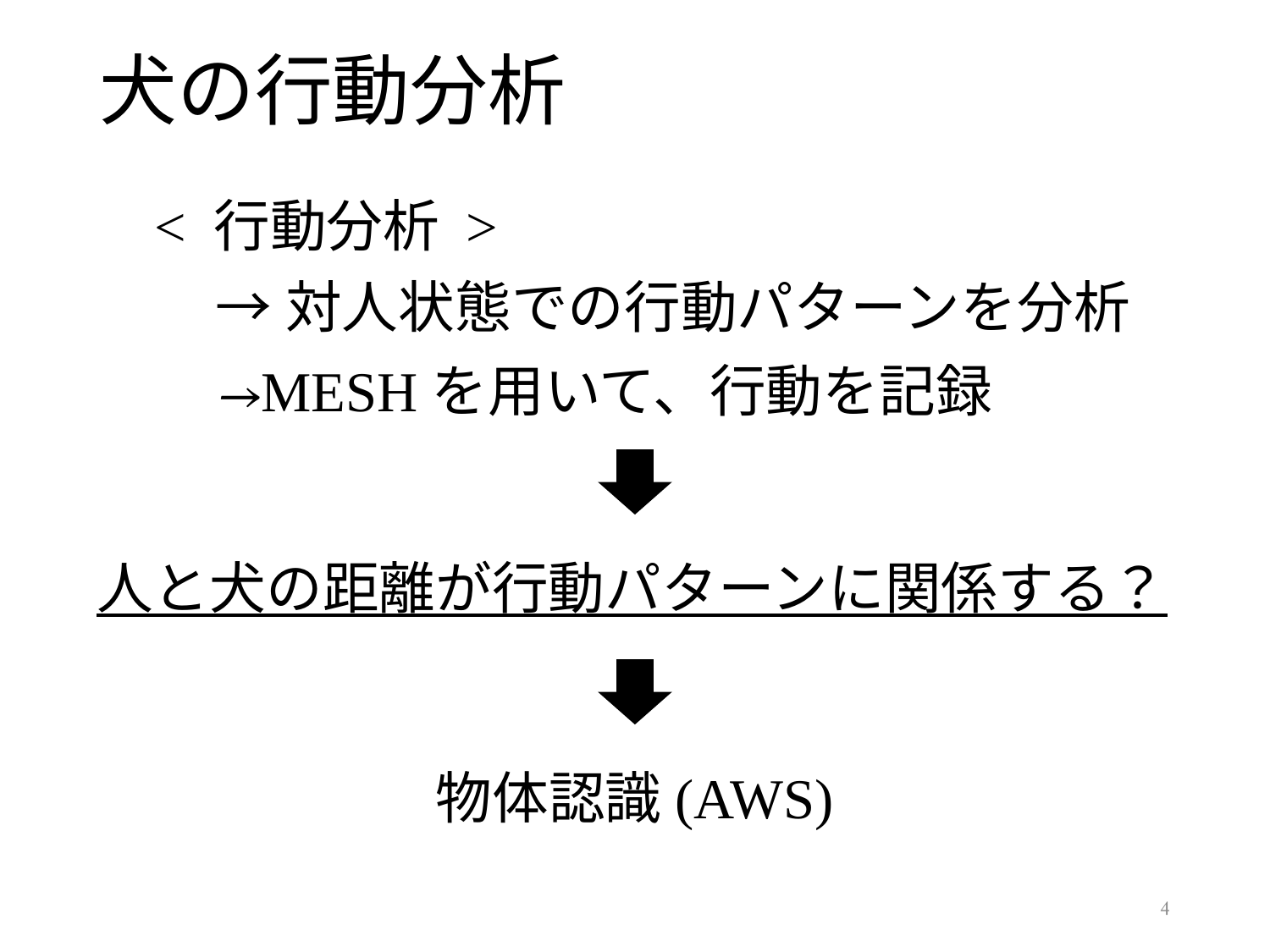

犬の行動分析
< 行動分析 >
→対人状態での行動パターンを分析
→MESHを用いて、行動を記録

人と犬の距離が行動パターンに関係する？

物体認識(AWS)
4